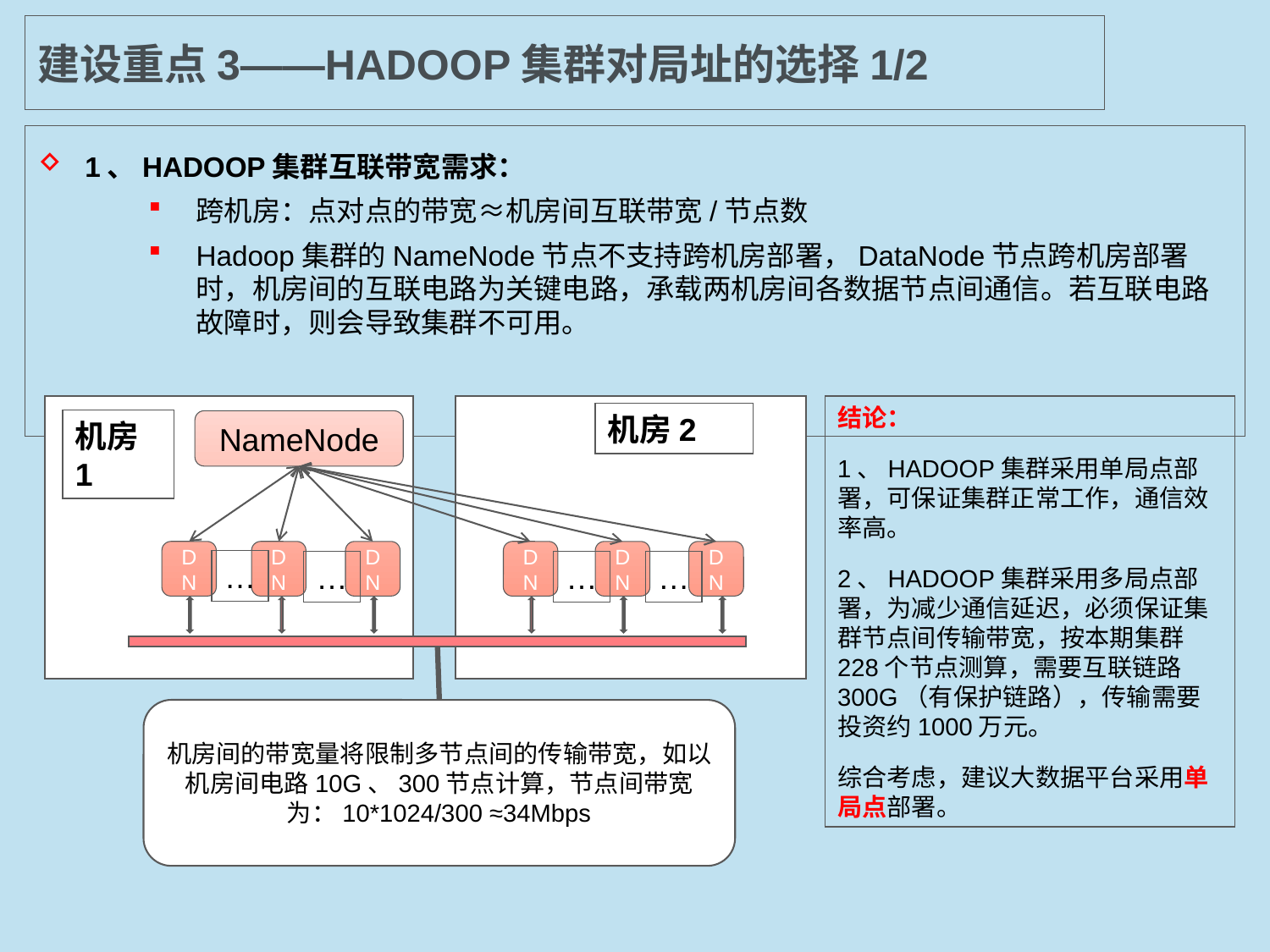

# 建设重点3——HADOOP集群对局址的选择1/2
1、HADOOP集群互联带宽需求：
跨机房：点对点的带宽≈机房间互联带宽/节点数
Hadoop集群的NameNode节点不支持跨机房部署，DataNode节点跨机房部署时，机房间的互联电路为关键电路，承载两机房间各数据节点间通信。若互联电路故障时，则会导致集群不可用。

机房2
机房1
NameNode
DN
DN
DN
DN
DN
DN
…
…
…
…

机房间的带宽量将限制多节点间的传输带宽，如以机房间电路10G、300节点计算，节点间带宽为：10*1024/300 ≈34Mbps
结论：
1、HADOOP集群采用单局点部署，可保证集群正常工作，通信效率高。
2、HADOOP集群采用多局点部署，为减少通信延迟，必须保证集群节点间传输带宽，按本期集群228个节点测算，需要互联链路300G（有保护链路），传输需要投资约1000万元。
综合考虑，建议大数据平台采用单局点部署。